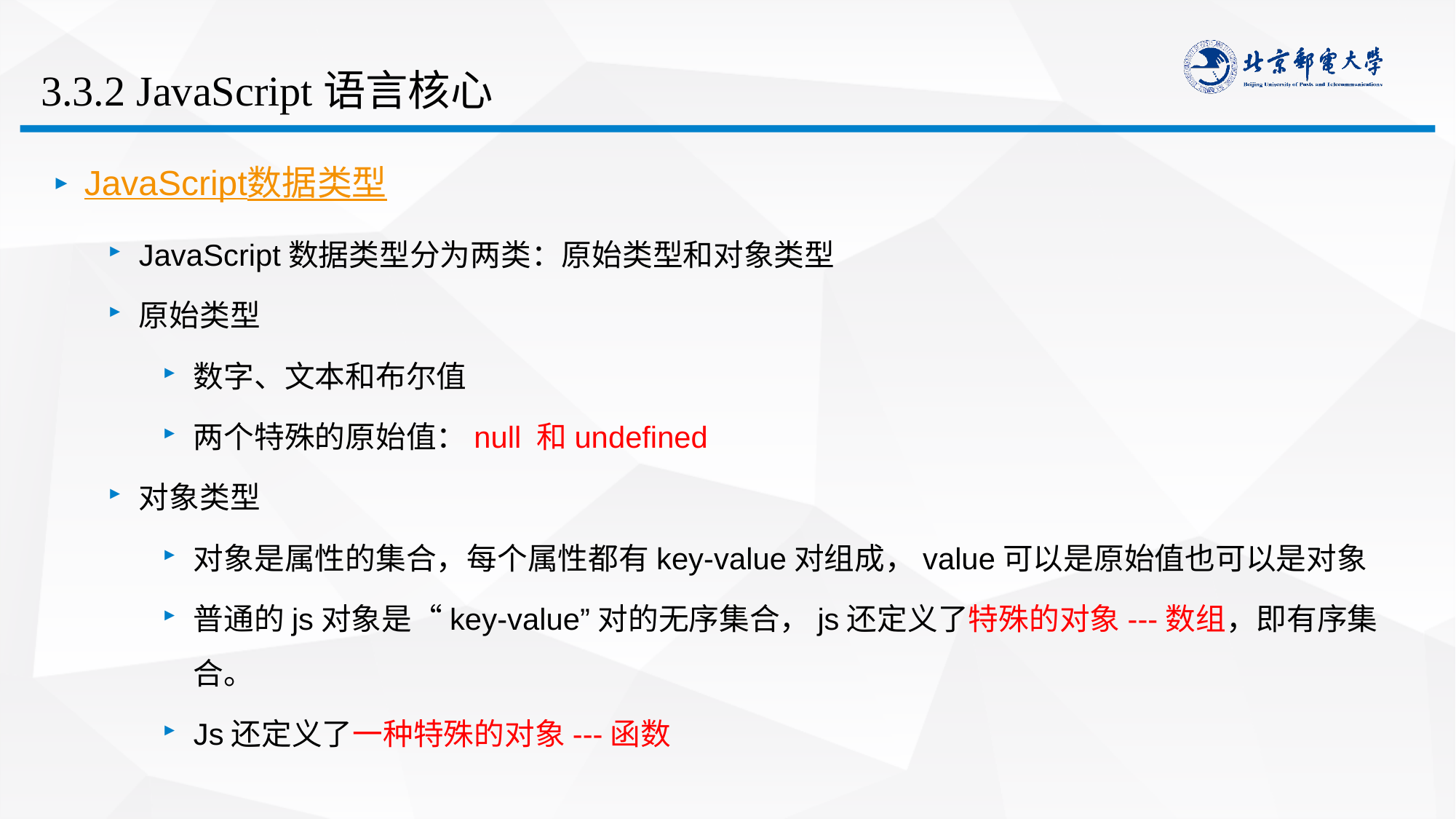

# 3.3.2 JavaScript语言核心
JavaScript数据类型
JavaScript数据类型分为两类：原始类型和对象类型
原始类型
数字、文本和布尔值
两个特殊的原始值：null 和undefined
对象类型
对象是属性的集合，每个属性都有key-value对组成，value可以是原始值也可以是对象
普通的js对象是“key-value”对的无序集合，js还定义了特殊的对象---数组，即有序集合。
Js还定义了一种特殊的对象---函数